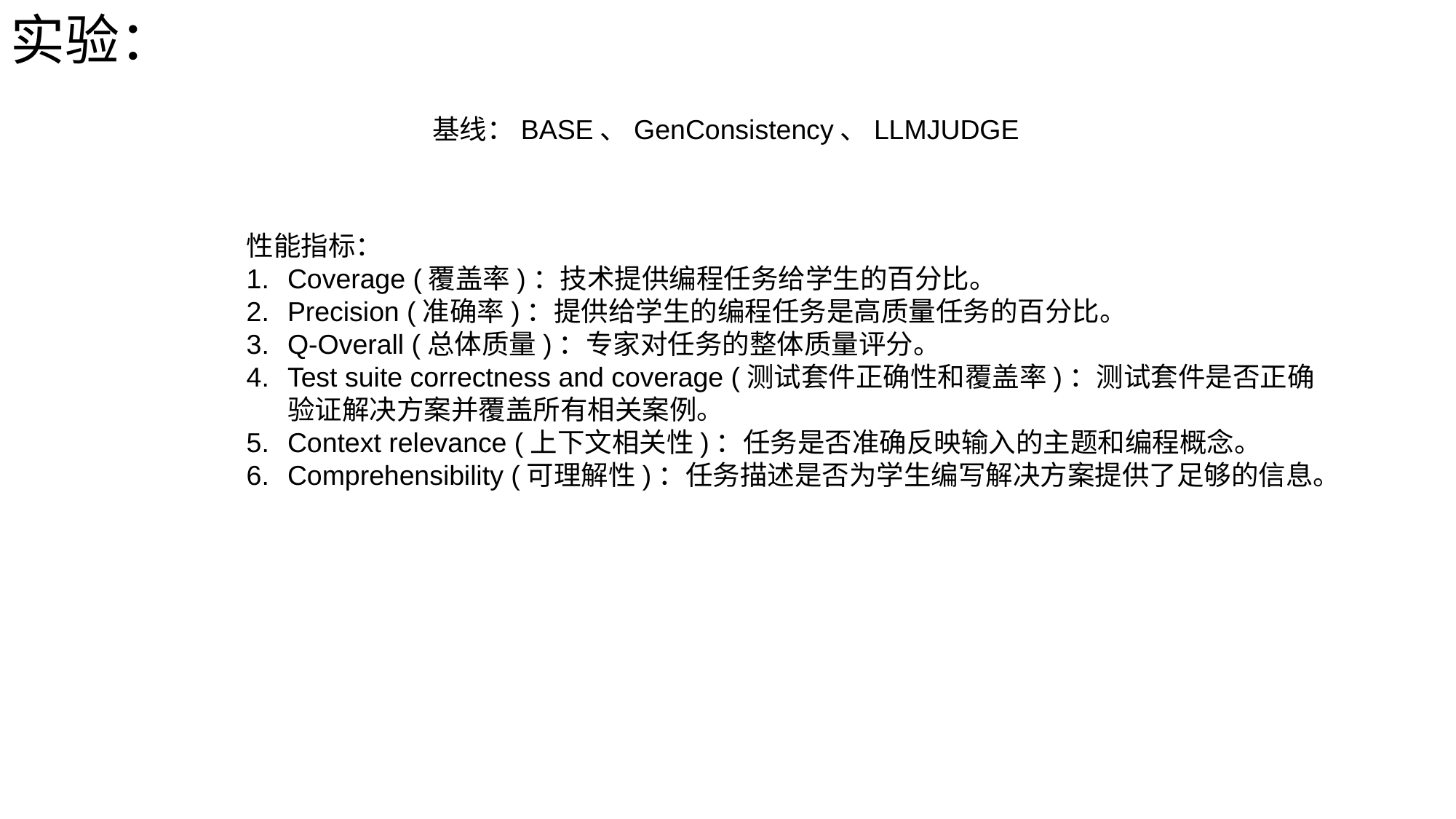

实验：
基线：BASE、GenConsistency、LLMJUDGE
性能指标：
Coverage (覆盖率)：技术提供编程任务给学生的百分比。
Precision (准确率)：提供给学生的编程任务是高质量任务的百分比。
Q-Overall (总体质量)：专家对任务的整体质量评分。
Test suite correctness and coverage (测试套件正确性和覆盖率)：测试套件是否正确验证解决方案并覆盖所有相关案例。
Context relevance (上下文相关性)：任务是否准确反映输入的主题和编程概念。
Comprehensibility (可理解性)：任务描述是否为学生编写解决方案提供了足够的信息。